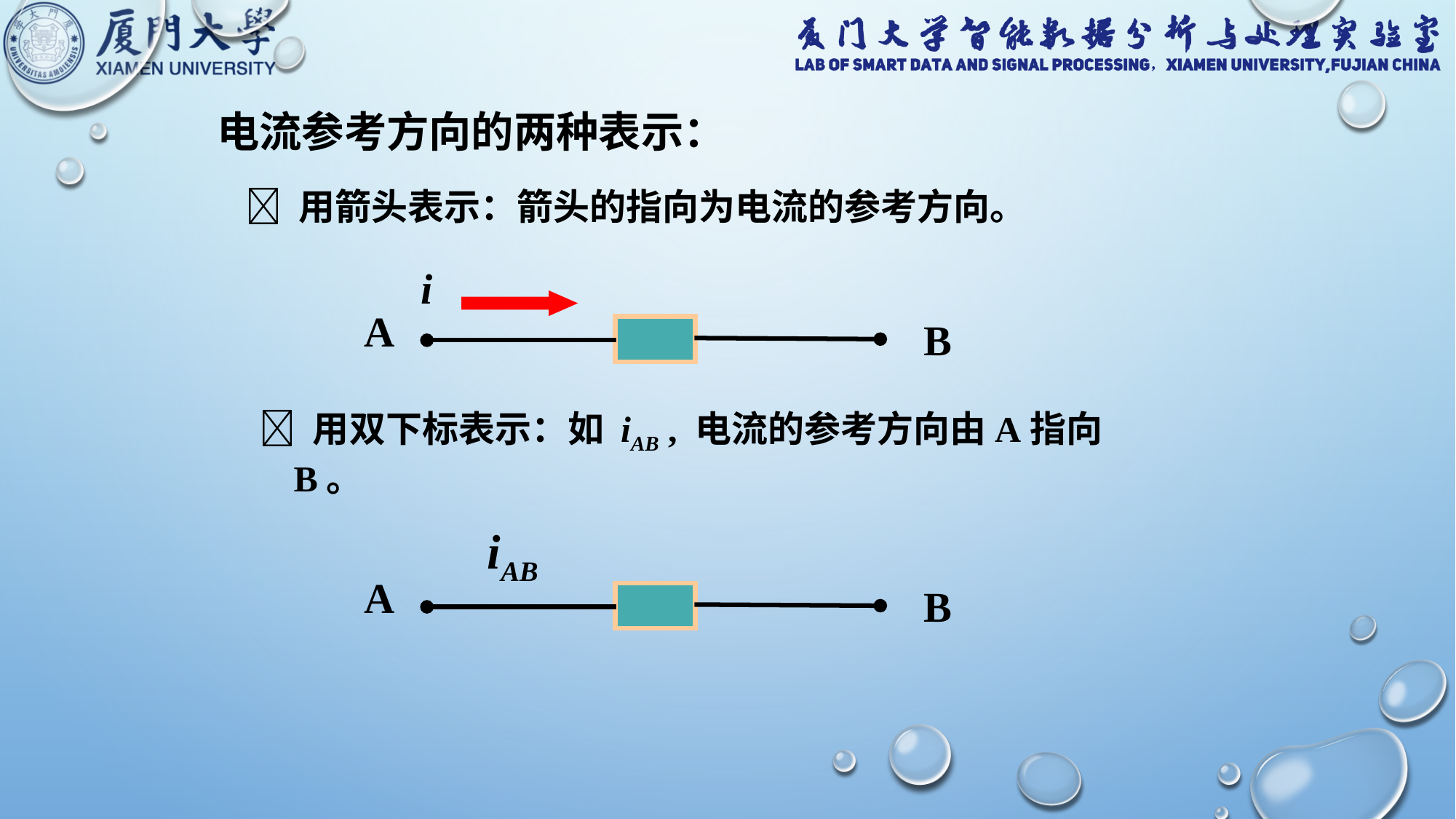

电流参考方向的两种表示：
• 用箭头表示：箭头的指向为电流的参考方向。
i

A
B

• 用双下标表示：如 iAB , 电流的参考方向由A指向B。
iAB
A
B

10